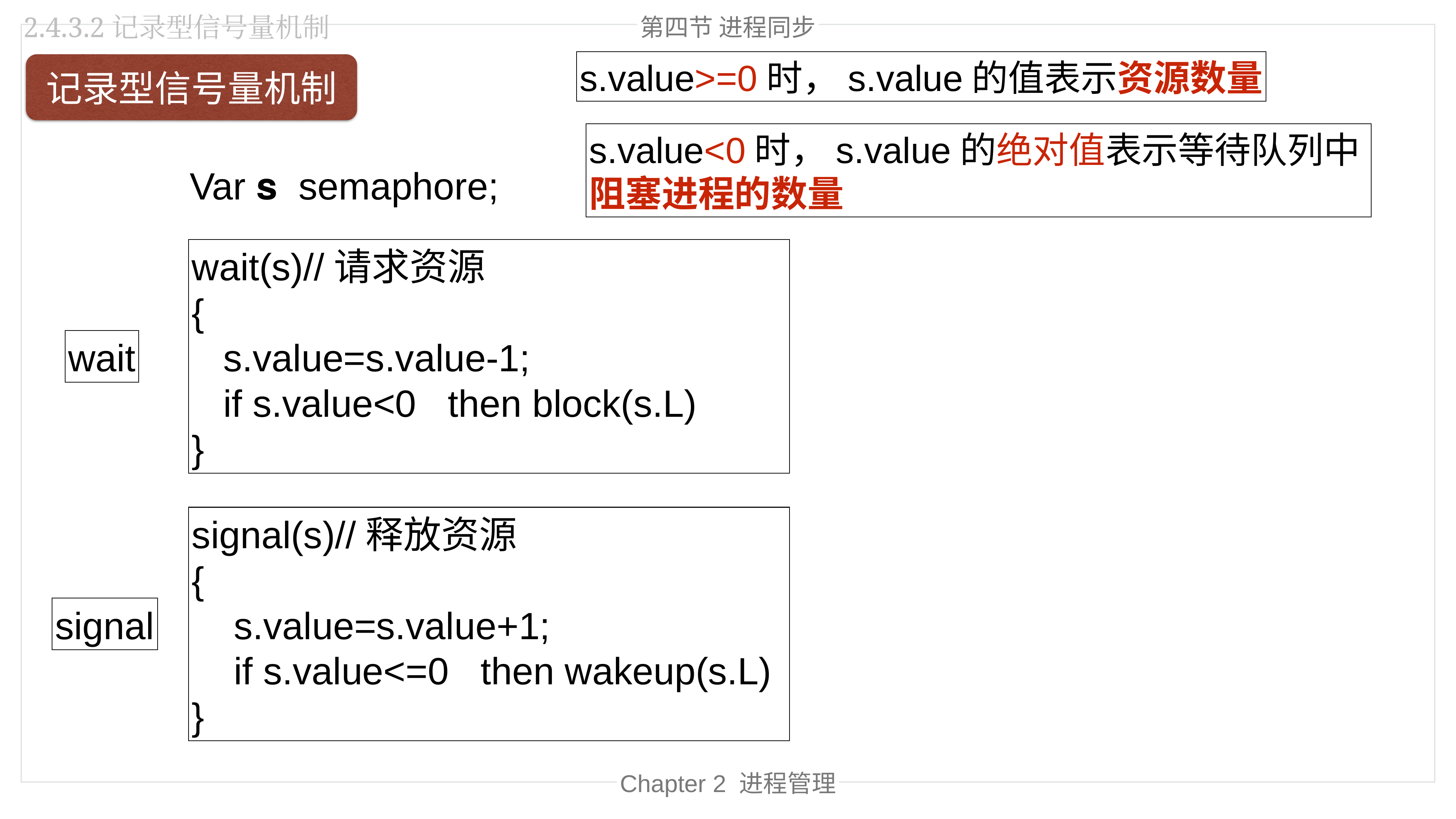

第四节 进程同步
2.4.3.2记录型信号量机制

s.value>=0时，s.value的值表示资源数量
记录型信号量机制
s.value<0时，s.value的绝对值表示等待队列中阻塞进程的数量
Var s  semaphore;
wait(s)//请求资源
{
   s.value=s.value-1;
   if s.value<0   then block(s.L)
}
wait
signal(s)//释放资源
{
    s.value=s.value+1;
    if s.value<=0   then wakeup(s.L)
}
signal
Chapter 2 进程管理